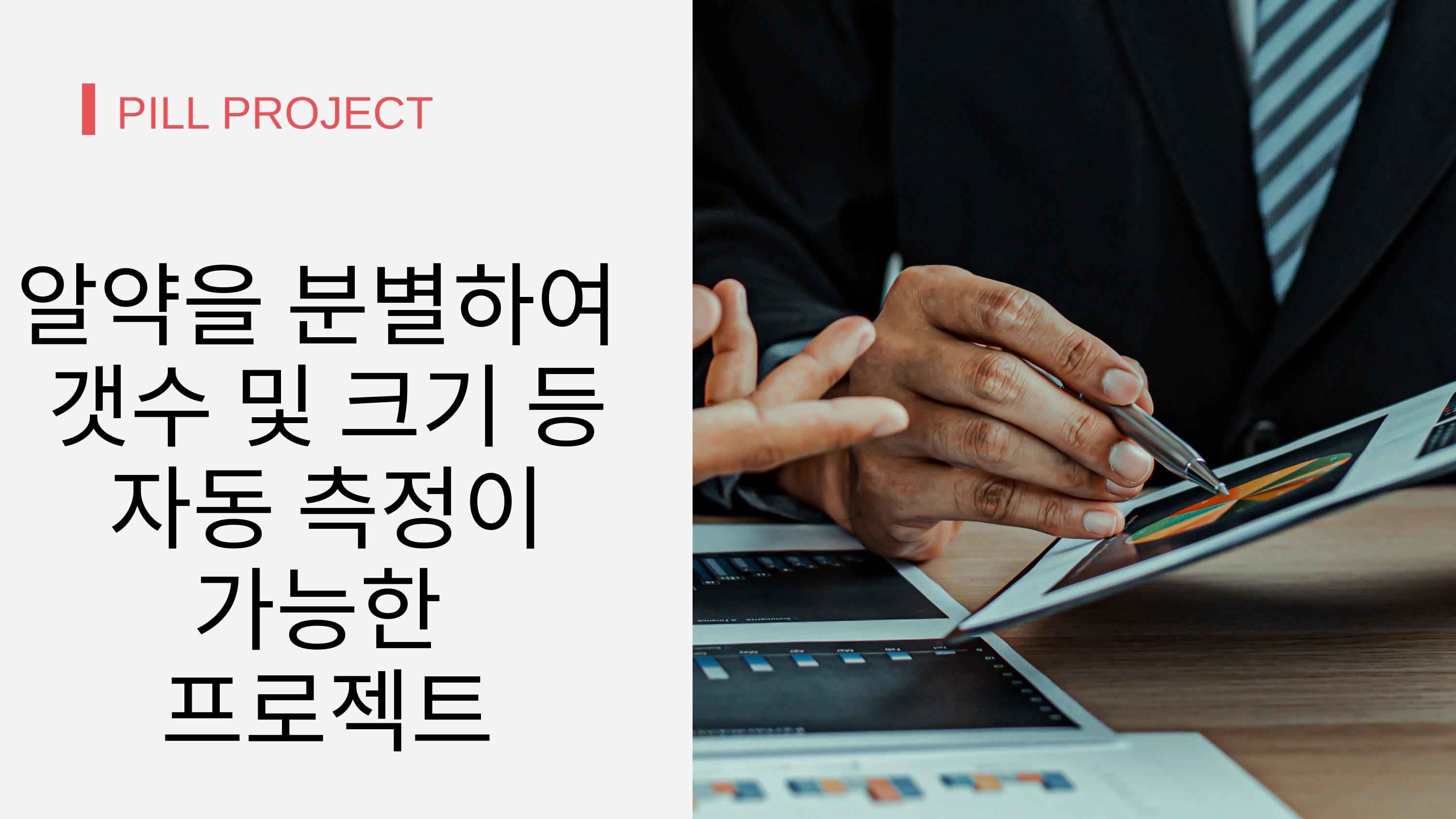

PILL PROJECT

알약을 분별하여
갯수 및 크기 등
자동 측정이 가능한
프로젝트